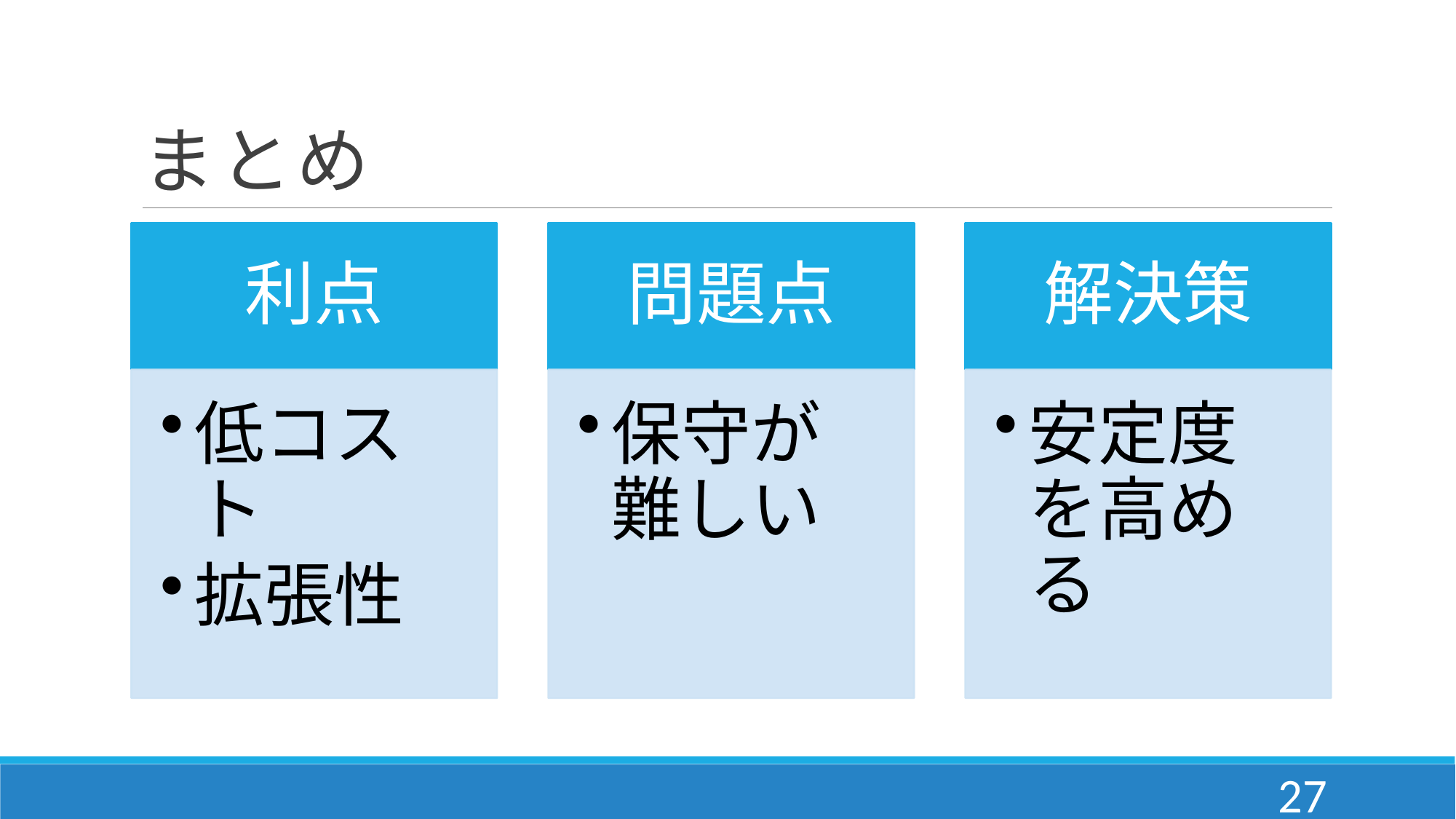

# まとめ
利点
低コスト
拡張性
問題点
保守が難しい
解決策
安定度を高める

27